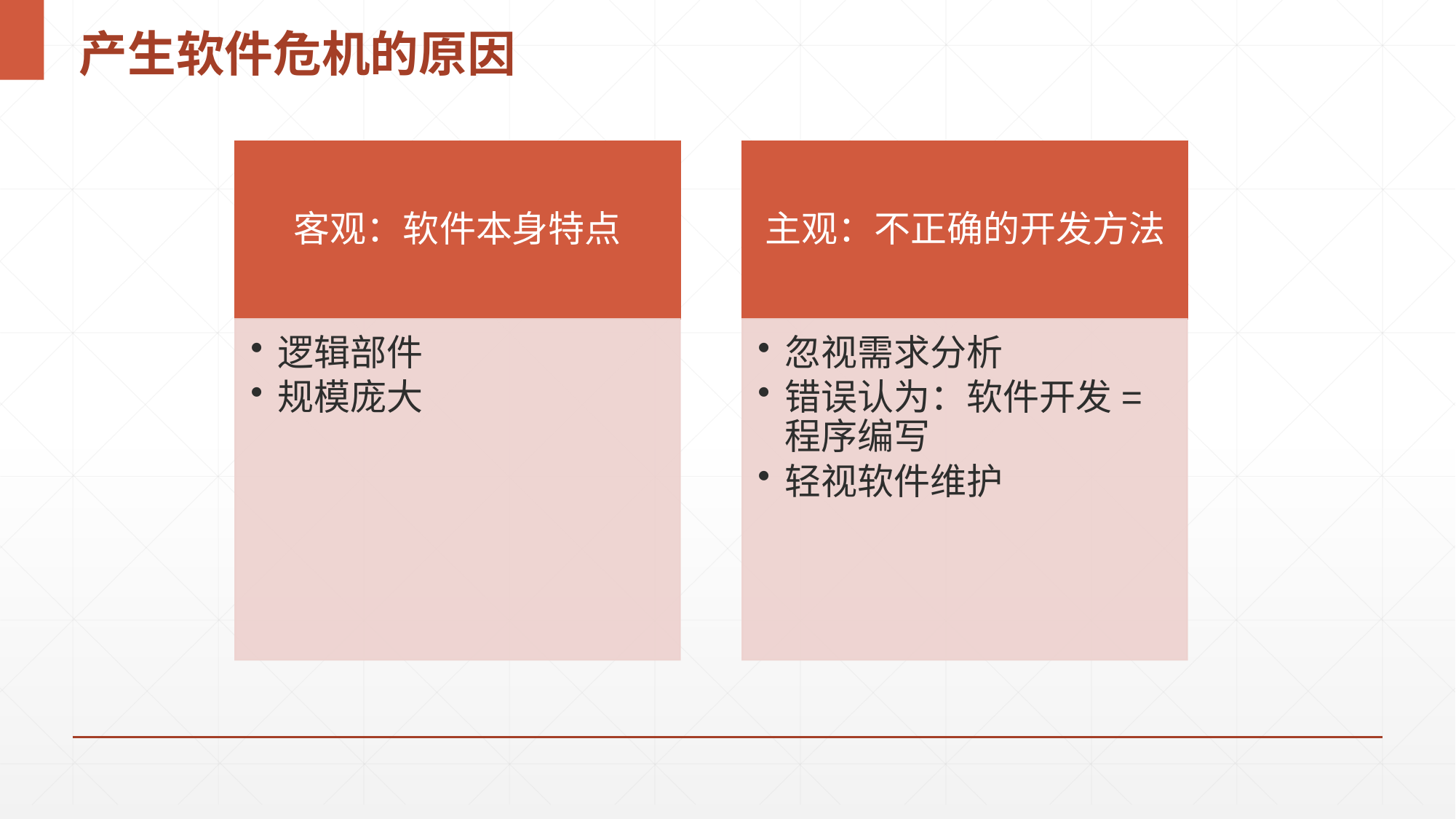

# 产生软件危机的原因
客观：软件本身特点
逻辑部件
规模庞大
主观：不正确的开发方法
忽视需求分析
错误认为：软件开发=程序编写
轻视软件维护